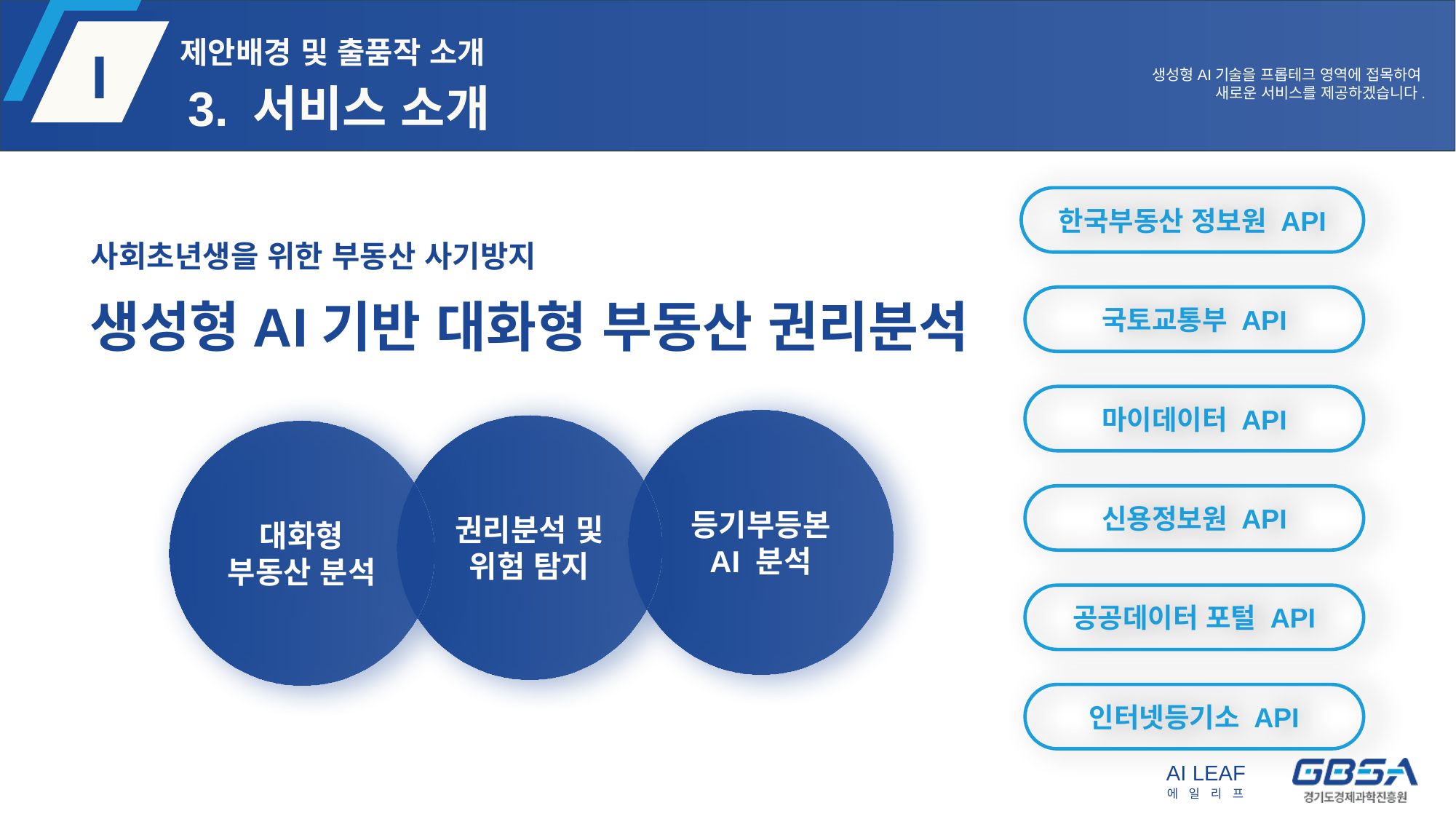

생성형AI기술을 프롭테크 영역에 접목하여
새로운 서비스를 제공하겠습니다.
# 3. 서비스 소개
한국부동산 정보원 API
사회초년생을 위한 부동산 사기방지
생성형AI기반 대화형 부동산 권리분석
국토교통부 API
마이데이터 API
등기부등본
AI 분석
권리분석 및
위험 탐지
대화형
부동산 분석
신용정보원 API
공공데이터 포털 API
인터넷등기소 API